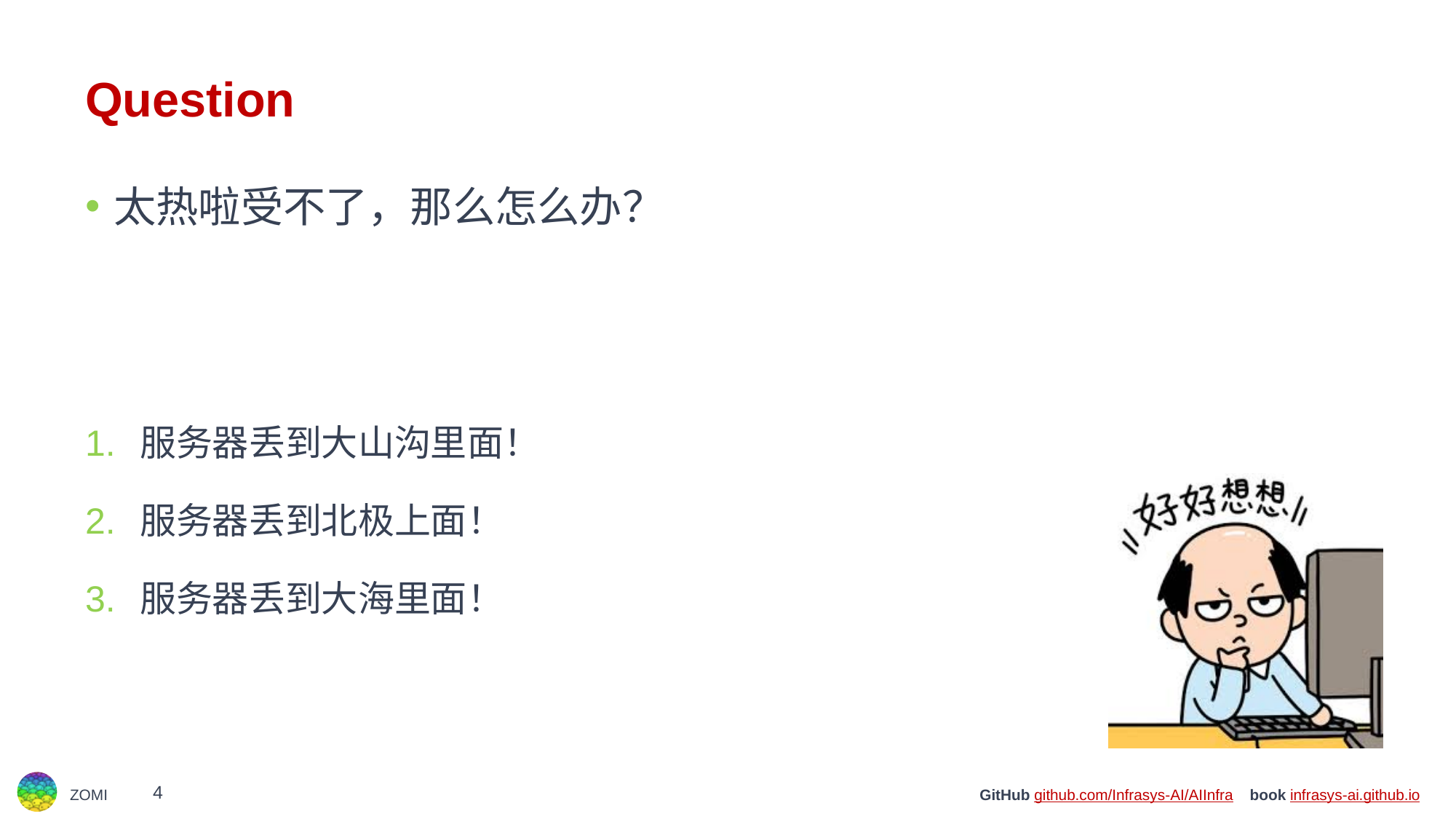

# Question
太热啦受不了，那么怎么办？

服务器丢到大山沟里面！
服务器丢到北极上面！
服务器丢到大海里面！